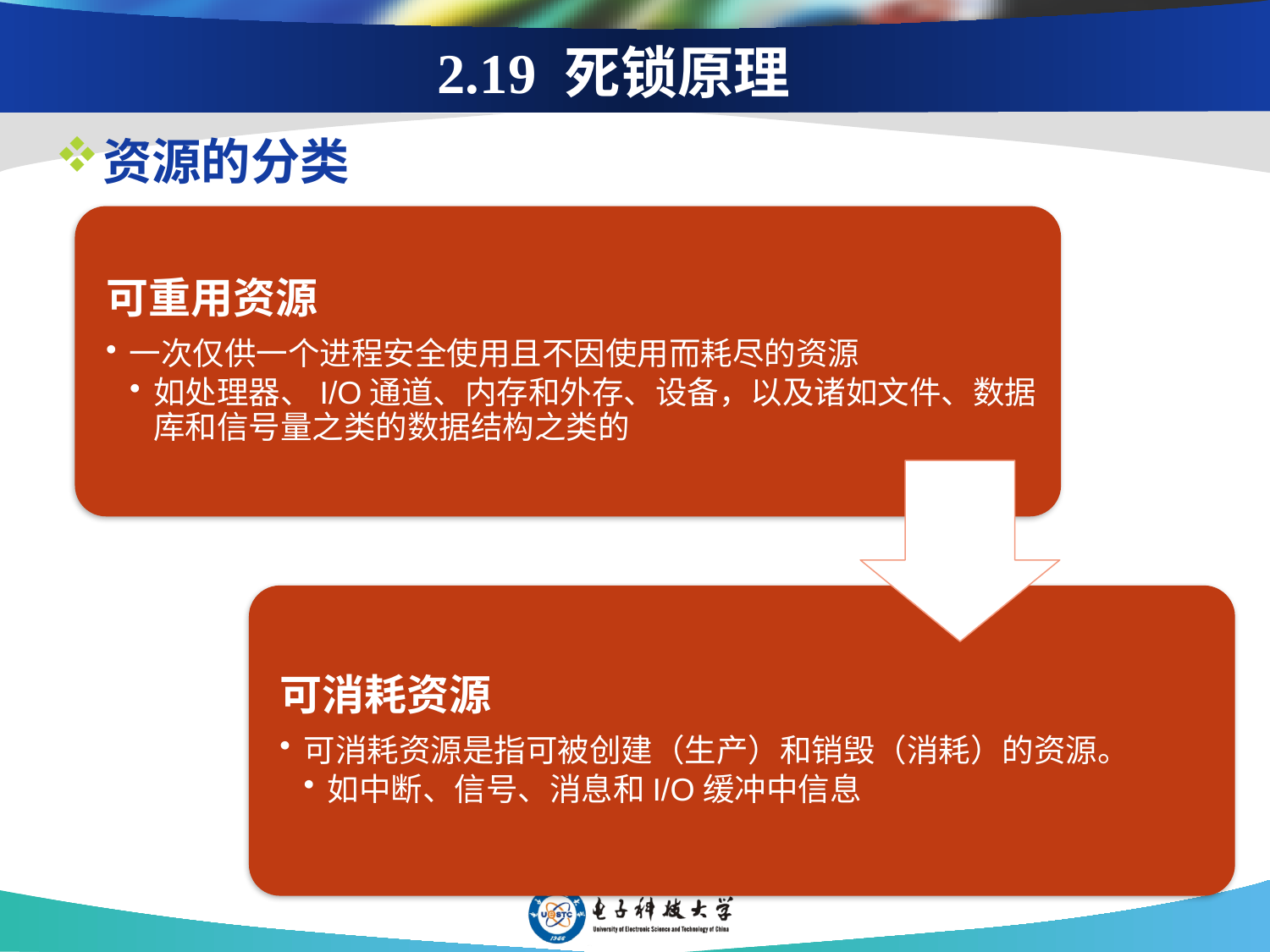

# 2.19 死锁原理
资源的分类
可重用资源
一次仅供一个进程安全使用且不因使用而耗尽的资源
如处理器、I/O通道、内存和外存、设备，以及诸如文件、数据库和信号量之类的数据结构之类的
可消耗资源
可消耗资源是指可被创建（生产）和销毁（消耗）的资源。
如中断、信号、消息和I/O缓冲中信息